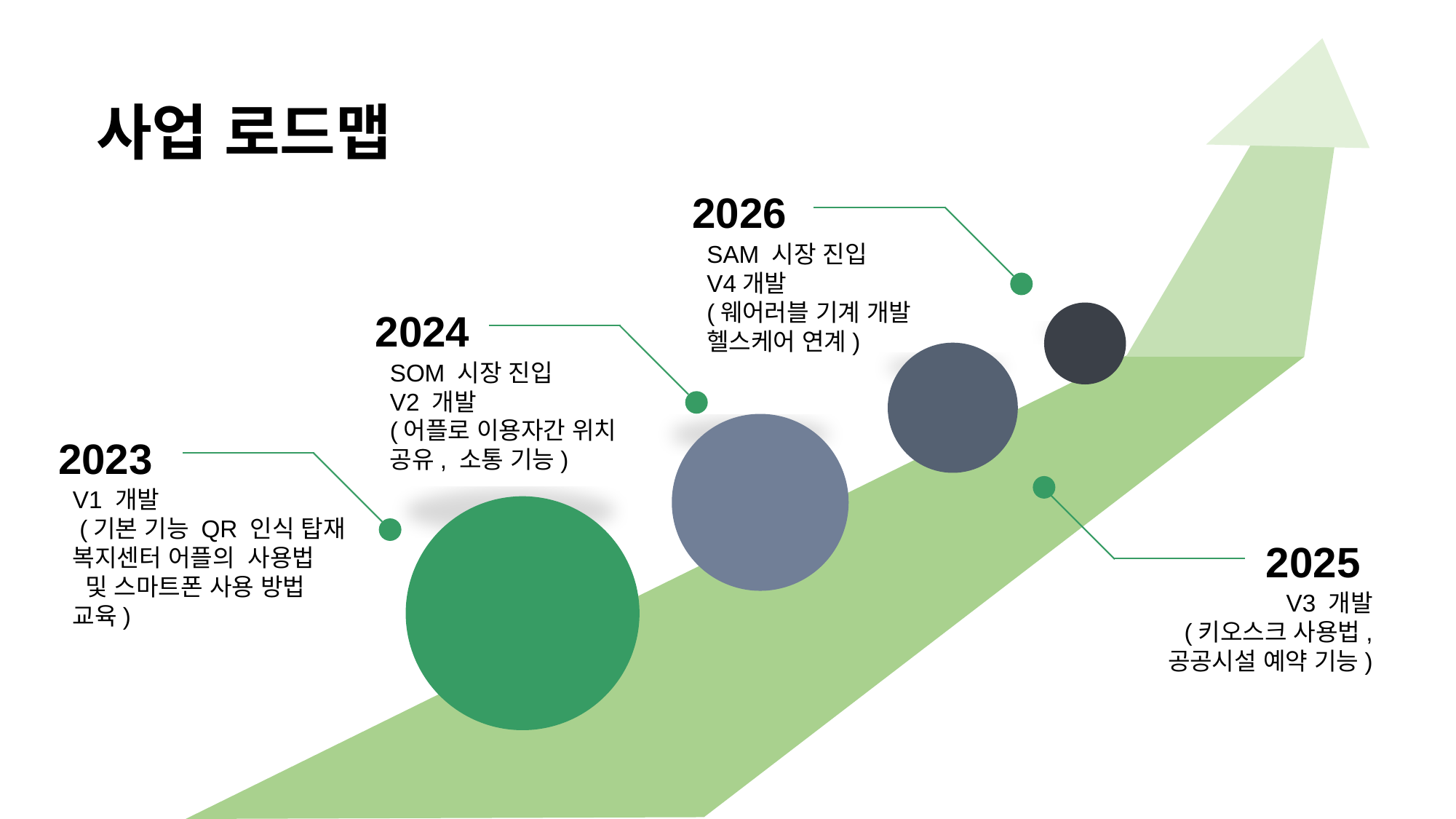

사업 로드맵
2026
SAM 시장 진입
V4개발
(웨어러블 기계 개발
헬스케어 연계)

2024

SOM 시장 진입
V2 개발
(어플로 이용자간 위치 공유, 소통 기능)

2023

V1 개발
 (기본 기능 QR 인식 탑재
복지센터 어플의  사용법
 및 스마트폰 사용 방법 교육)

2025
V3 개발
(키오스크 사용법,
공공시설 예약 기능)